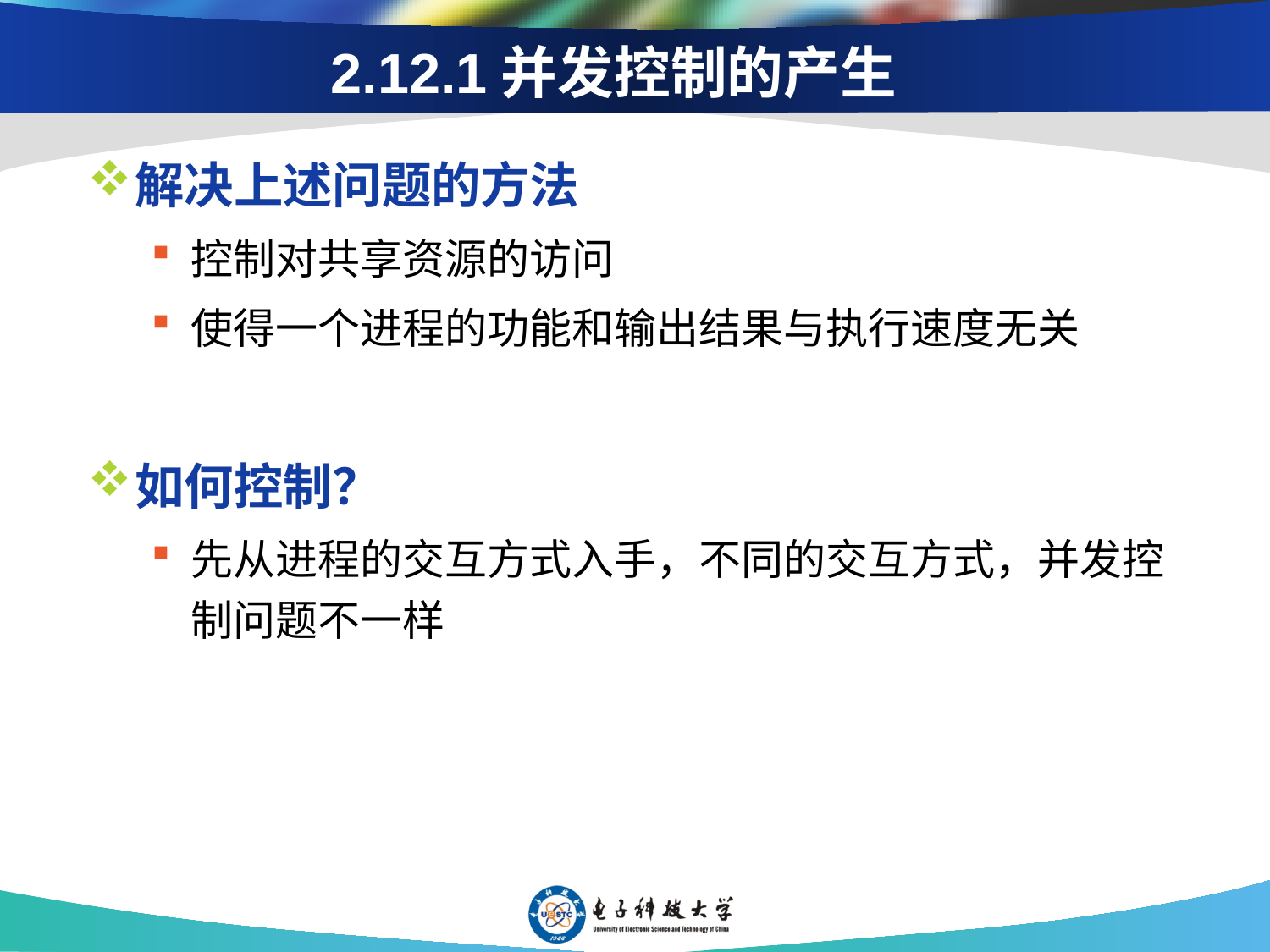

# 2.12.1并发控制的产生
解决上述问题的方法
控制对共享资源的访问
使得一个进程的功能和输出结果与执行速度无关

如何控制？
先从进程的交互方式入手，不同的交互方式，并发控制问题不一样